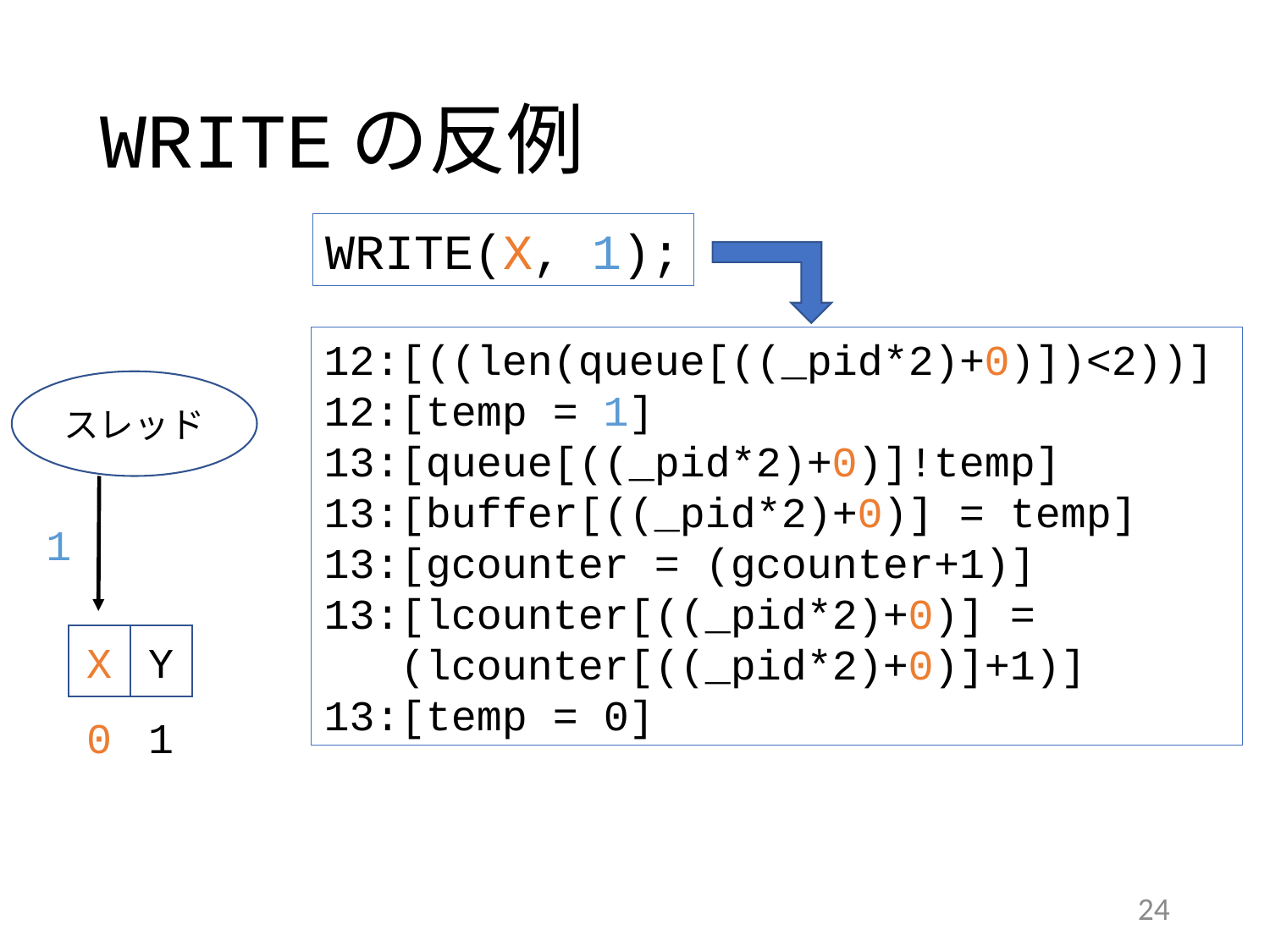

# WRITEの反例
WRITE(X, 1);

12:[((len(queue[((_pid*2)+0)])<2))]
12:[temp = 1]
13:[queue[((_pid*2)+0)]!temp]
13:[buffer[((_pid*2)+0)] = temp]
13:[gcounter = (gcounter+1)]
13:[lcounter[((_pid*2)+0)] =
   (lcounter[((_pid*2)+0)]+1)]
13:[temp = 0]
スレッド
1
X
Y
0
1
24